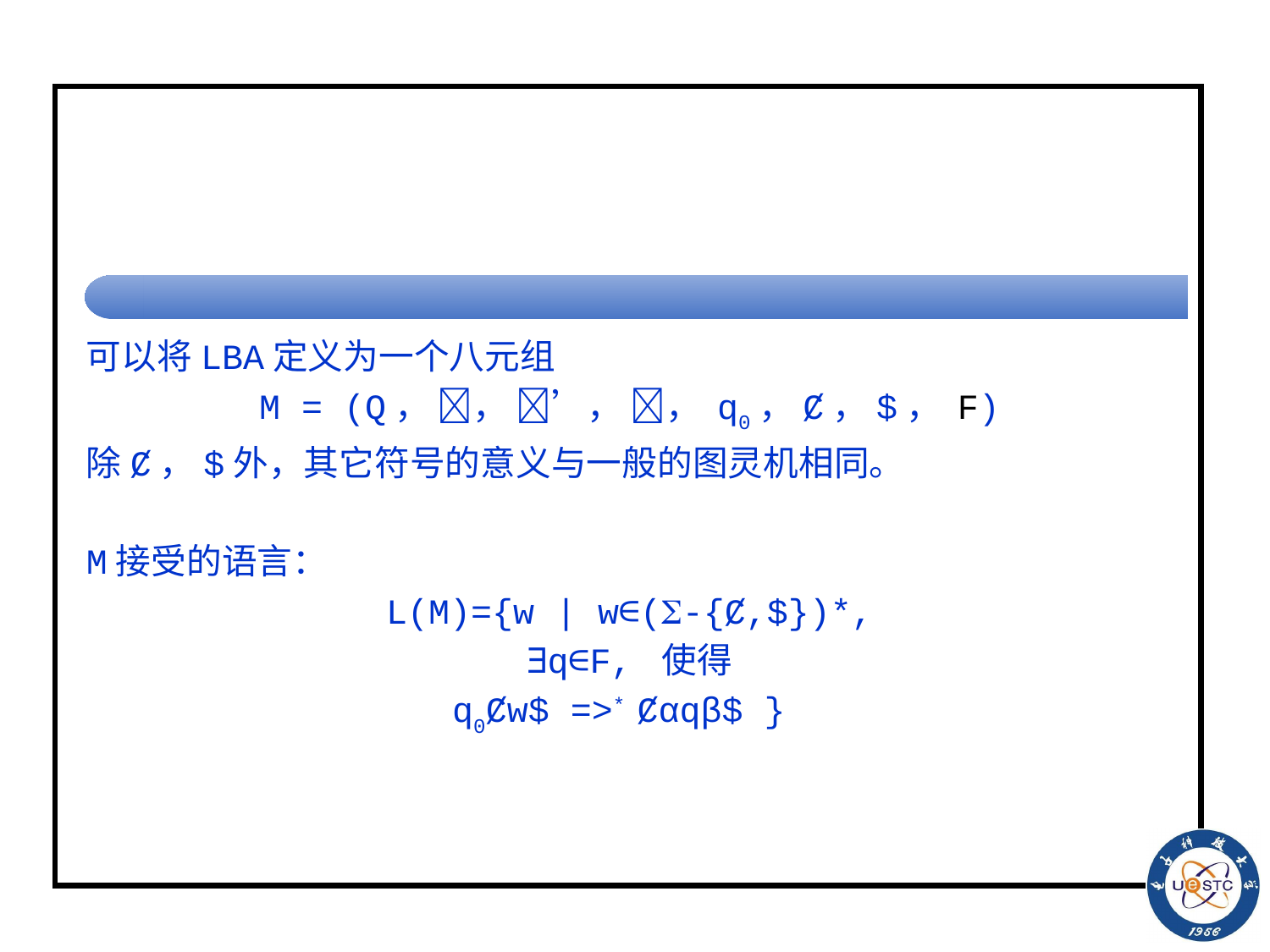

#
可以将LBA定义为一个八元组
M = (Q， Σ， Σ’， δ， q0，Ȼ，$， F)
除Ȼ，$外，其它符号的意义与一般的图灵机相同。

M接受的语言：
L(M)={w | w∈(Σ-{Ȼ,$})*,
∃q∈F, 使得
q0Ȼw$ =>* Ȼαqβ$ }